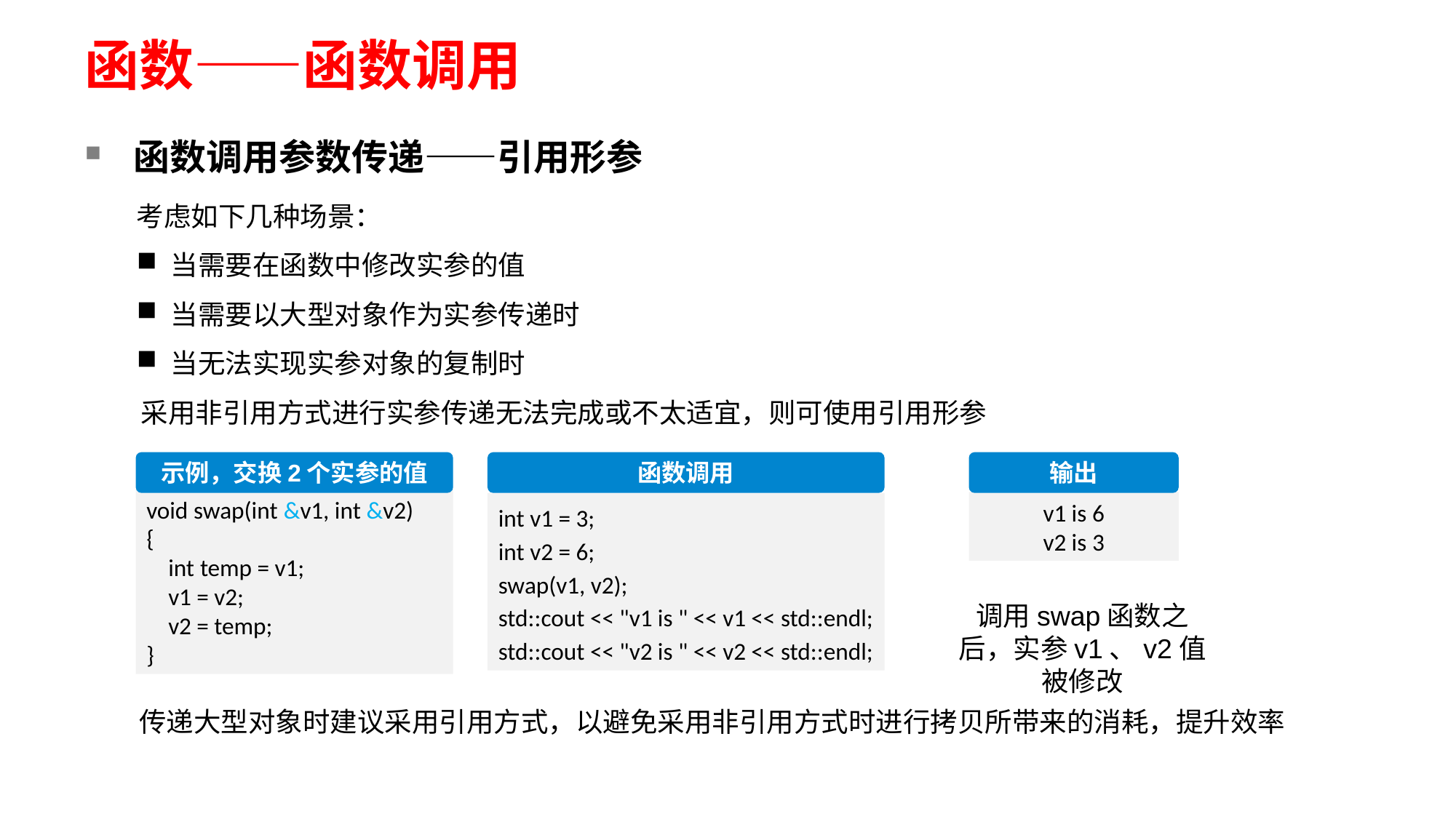

# 函数——函数调用
函数调用参数传递——引用形参
考虑如下几种场景：
当需要在函数中修改实参的值
当需要以大型对象作为实参传递时
当无法实现实参对象的复制时
采用非引用方式进行实参传递无法完成或不太适宜，则可使用引用形参
示例，交换2个实参的值
void swap(int &v1, int &v2)
{
    int temp = v1;
    v1 = v2;
    v2 = temp;
}
函数调用
int v1 = 3;
int v2 = 6;
swap(v1, v2);
std::cout << "v1 is " << v1 << std::endl;
std::cout << "v2 is " << v2 << std::endl;
输出
v1 is 6
v2 is 3
调用swap函数之后，实参v1、v2值被修改
传递大型对象时建议采用引用方式，以避免采用非引用方式时进行拷贝所带来的消耗，提升效率